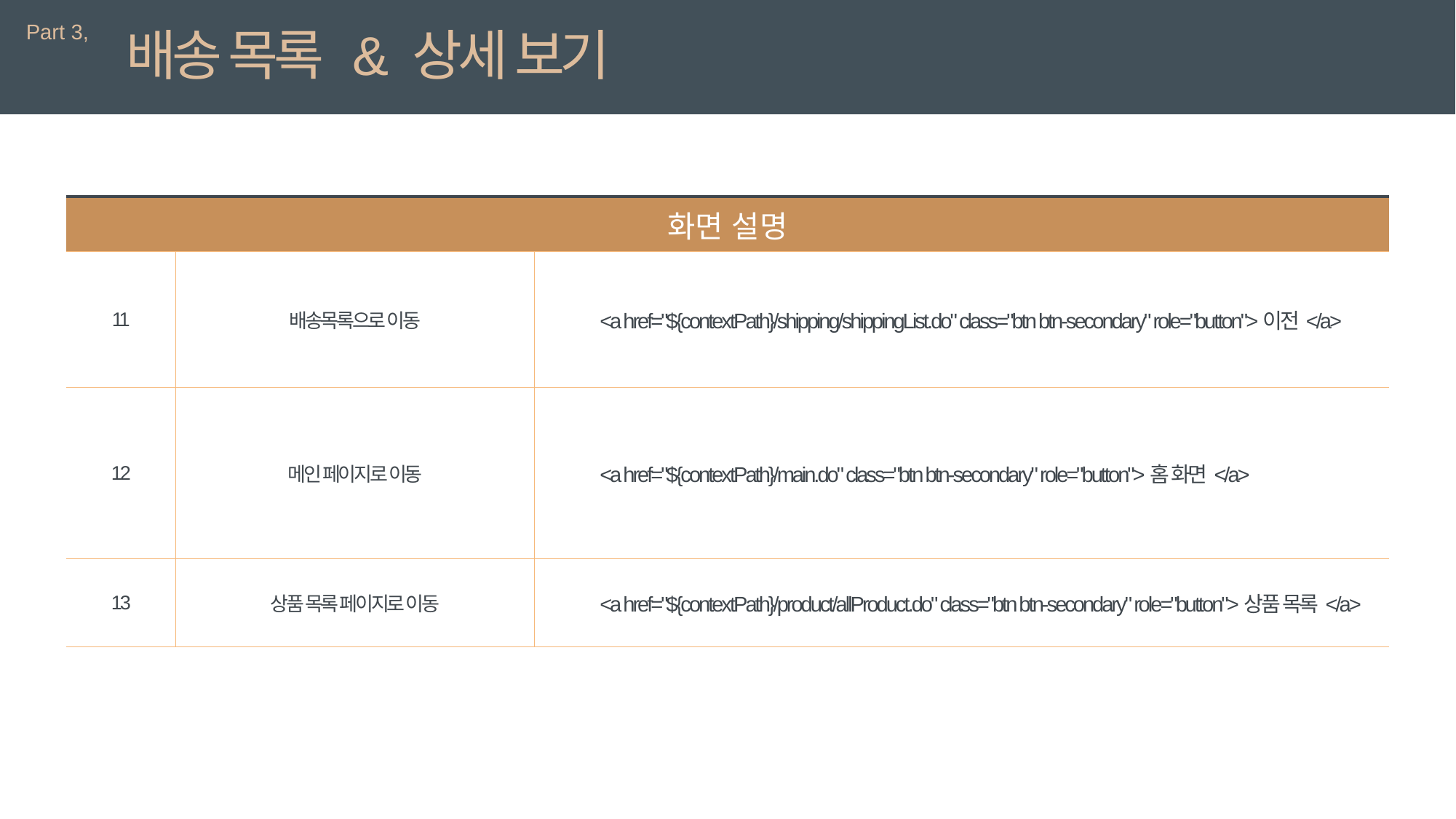

Part 3,
배송 목록 & 상세 보기
| 화면 설명 |  | 상세 설명 |
| --- | --- | --- |
| 11 | 배송목록으로 이동 | <a href="${contextPath}/shipping/shippingList.do" class="btn btn-secondary" role="button">이전</a> |
| 12 | 메인 페이지로 이동 | <a href="${contextPath}/main.do" class="btn btn-secondary" role="button">홈 화면</a> |
| 13 | 상품 목록 페이지로 이동 | <a href="${contextPath}/product/allProduct.do" class="btn btn-secondary" role="button">상품 목록</a> |